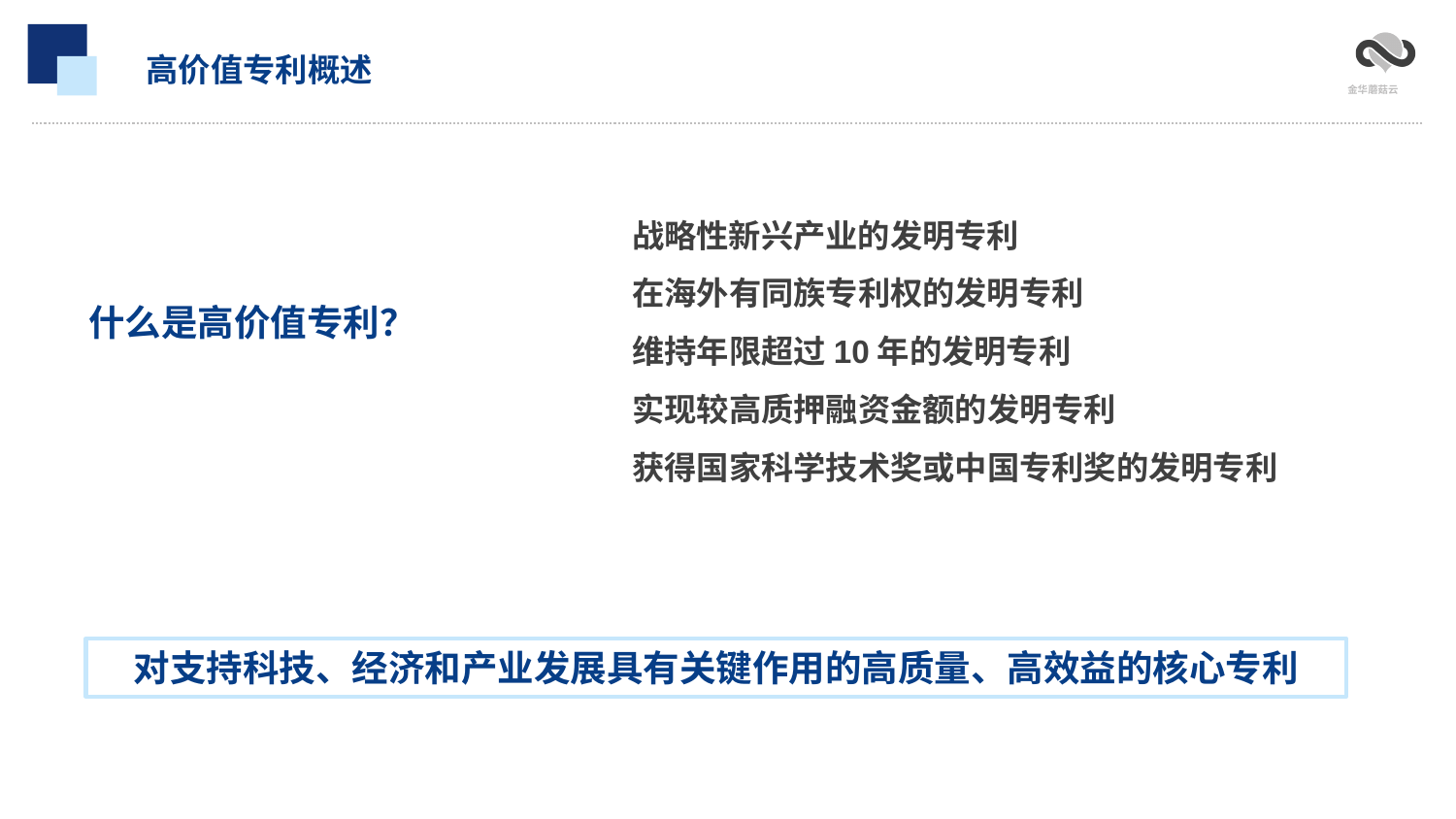

高价值专利概述
战略性新兴产业的发明专利
在海外有同族专利权的发明专利
维持年限超过10年的发明专利
实现较高质押融资金额的发明专利
获得国家科学技术奖或中国专利奖的发明专利
什么是高价值专利？

对支持科技、经济和产业发展具有关键作用的高质量、高效益的核心专利